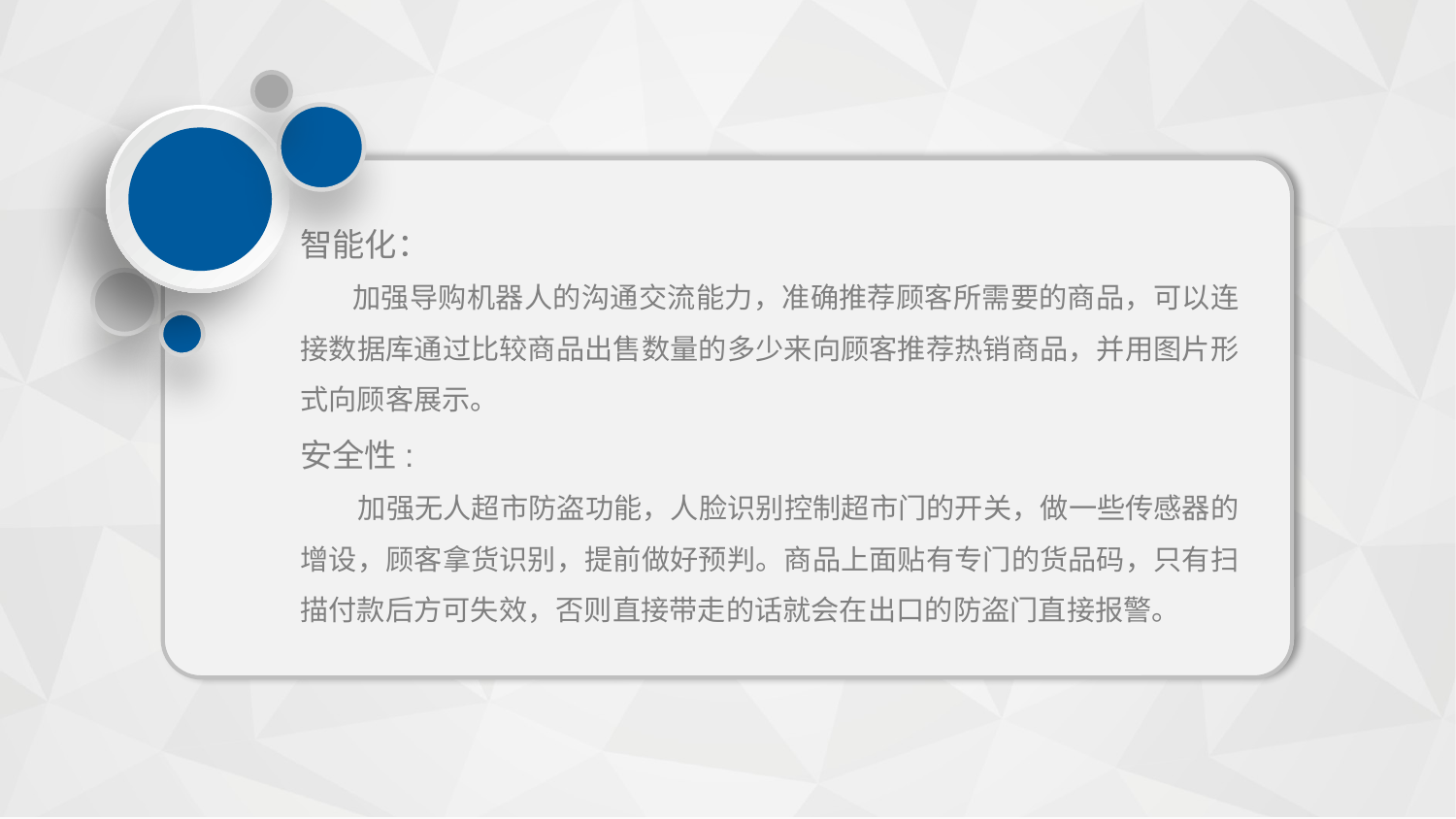

智能化：
       加强导购机器人的沟通交流能力，准确推荐顾客所需要的商品，可以连接数据库通过比较商品出售数量的多少来向顾客推荐热销商品，并用图片形式向顾客展示。
安全性:
        加强无人超市防盗功能，人脸识别控制超市门的开关，做一些传感器的增设，顾客拿货识别，提前做好预判。商品上面贴有专门的货品码，只有扫描付款后方可失效，否则直接带走的话就会在出口的防盗门直接报警。